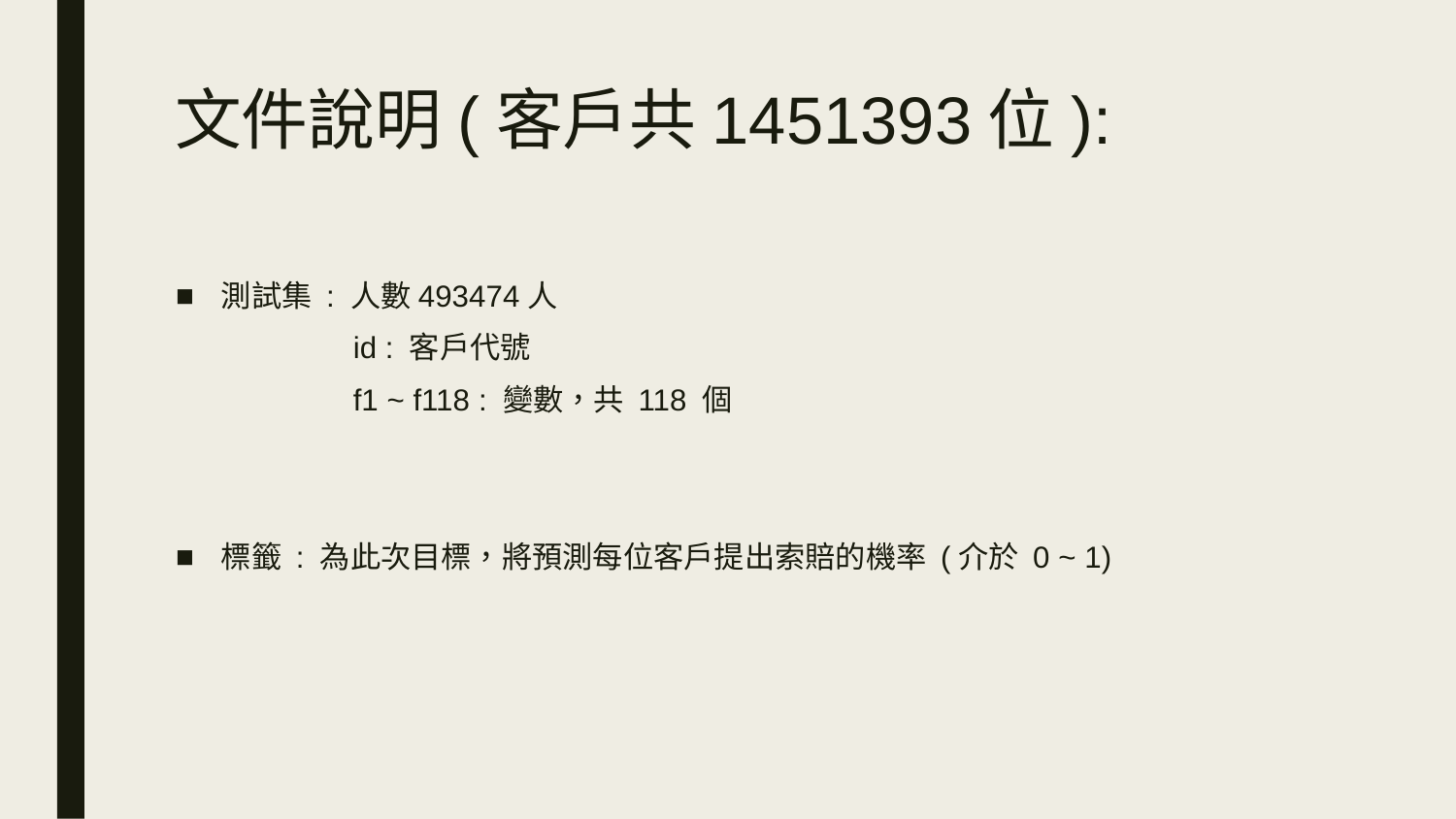

# 文件說明(客戶共1451393位):
測試集 : 人數493474人
                     id : 客戶代號
                     f1 ~ f118 : 變數，共 118 個

標籤 : 為此次目標，將預測每位客戶提出索賠的機率 (介於 0 ~ 1)